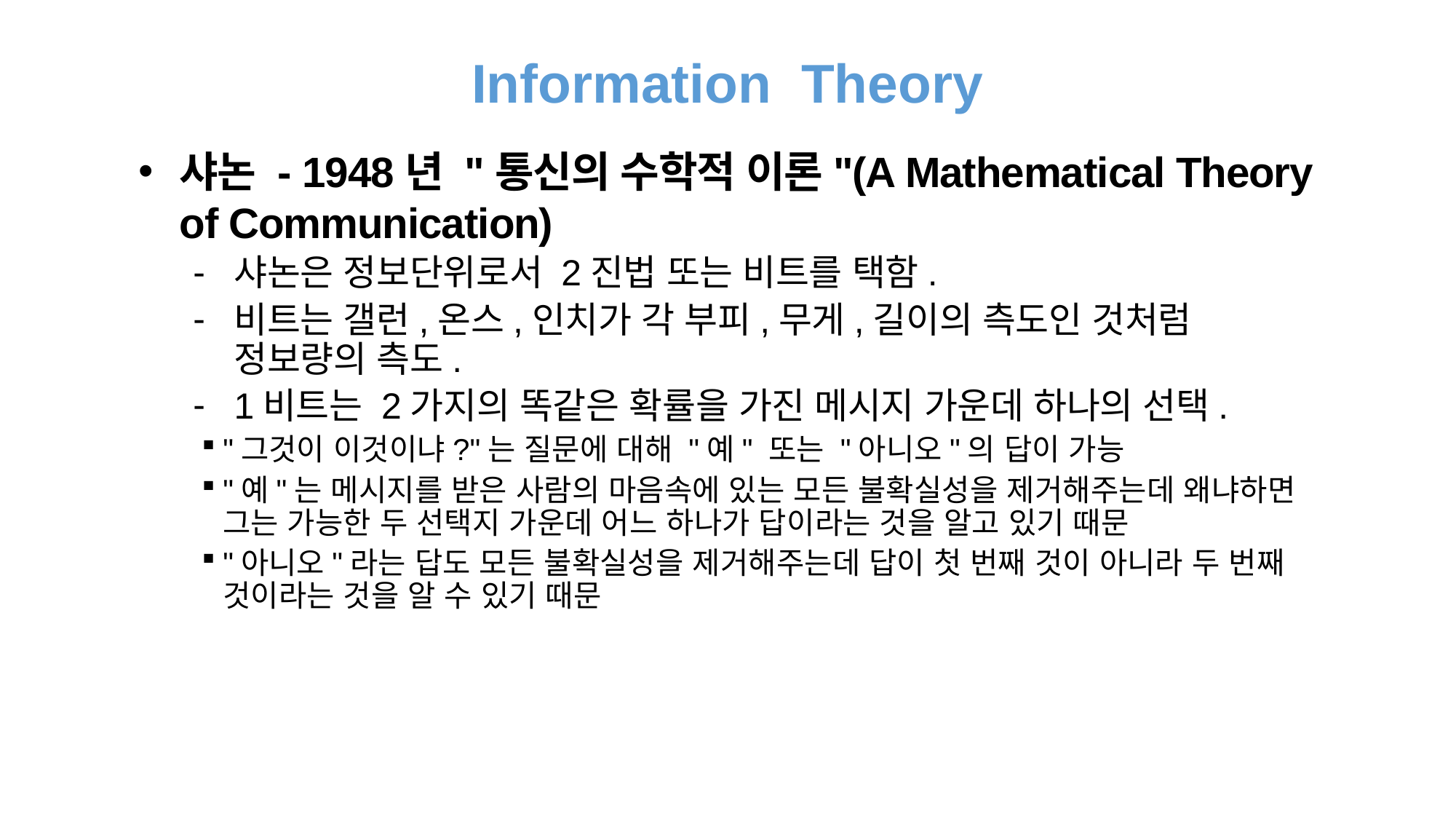

# Information  Theory
샤논 - 1948년 "통신의 수학적 이론"(A Mathematical Theory of Communication)
샤논은 정보단위로서 2진법 또는 비트를 택함.
비트는 갤런,온스,인치가 각 부피,무게,길이의 측도인 것처럼 정보량의 측도.
1비트는 2가지의 똑같은 확률을 가진 메시지 가운데 하나의 선택.
"그것이 이것이냐?"는 질문에 대해 "예" 또는 "아니오"의 답이 가능
"예"는 메시지를 받은 사람의 마음속에 있는 모든 불확실성을 제거해주는데 왜냐하면 그는 가능한 두 선택지 가운데 어느 하나가 답이라는 것을 알고 있기 때문
"아니오"라는 답도 모든 불확실성을 제거해주는데 답이 첫 번째 것이 아니라 두 번째 것이라는 것을 알 수 있기 때문